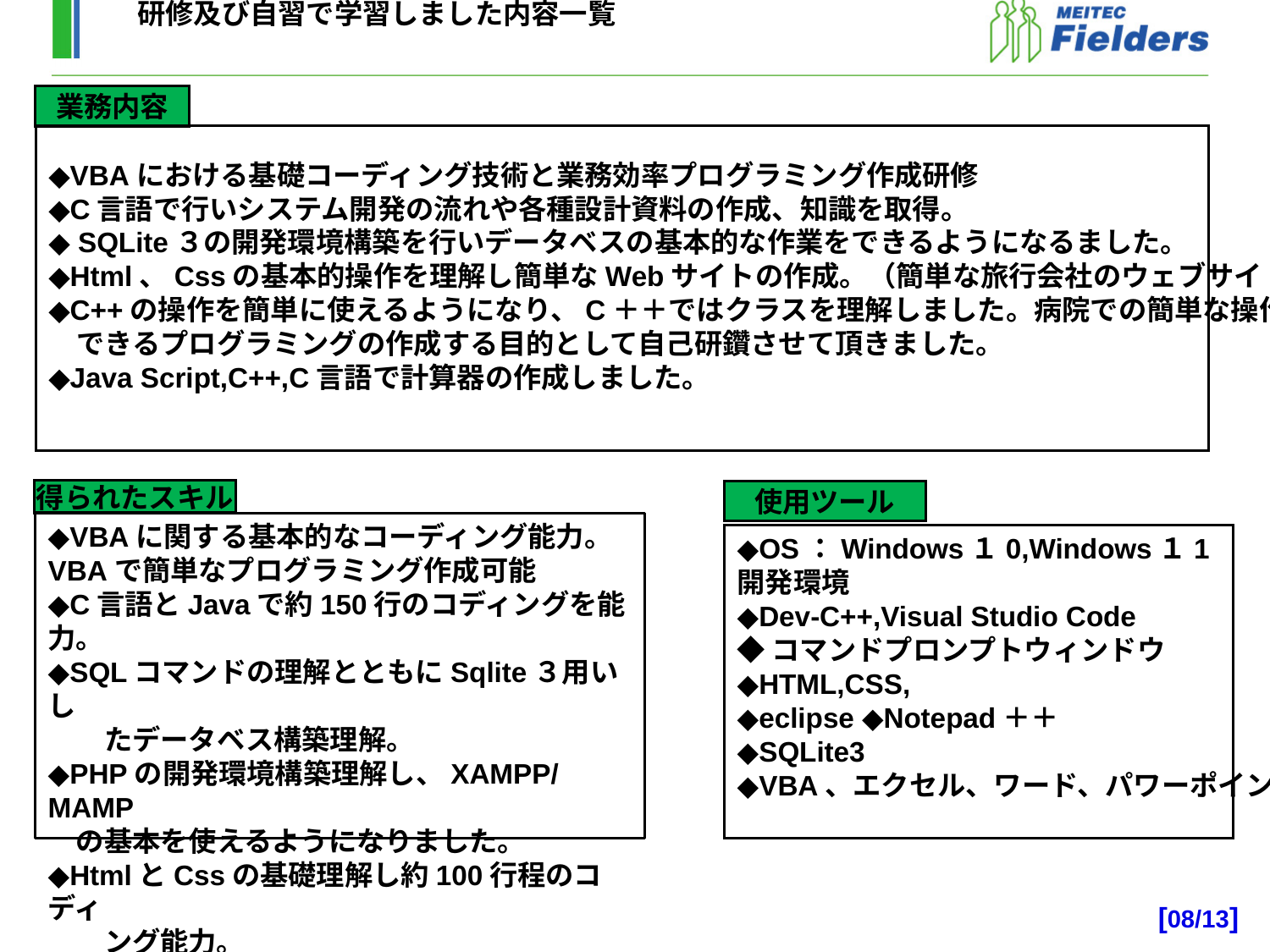

研修及び自習で学習しました内容一覧
業務内容

◆VBAにおける基礎コーディング技術と業務効率プログラミング作成研修
◆C言語で行いシステム開発の流れや各種設計資料の作成、知識を取得。
◆ SQLite３の開発環境構築を行いデータベスの基本的な作業をできるようになるました。
◆Html、Cssの基本的操作を理解し簡単なWebサイトの作成。（簡単な旅行会社のウェブサイト）
◆C++の操作を簡単に使えるようになり、C＋＋ではクラスを理解しました。病院での簡単な操作
　できるプログラミングの作成する目的として自己研鑽させて頂きました。
◆Java Script,C++,C言語で計算器の作成しました。

得られたスキル
使用ツール
◆VBAに関する基本的なコーディング能力。VBAで簡単なプログラミング作成可能
◆C言語とJavaで約150行のコディングを能力。
◆SQLコマンドの理解とともにSqlite３用いし
　　たデータベス構築理解。
◆PHPの開発環境構築理解し、XAMPP/MAMP
　の基本を使えるようになりました。
◆HtmlとCssの基礎理解し約100行程のコディ
　　ング能力。
◆OS：Windows１0,Windows１1
開発環境
◆Dev-C++,Visual Studio Code
◆コマンドプロンプトウィンドウ
◆HTML,CSS,
◆eclipse ◆Notepad＋＋
◆SQLite3
◆VBA、エクセル、ワード、パワーポイント
[08/13]